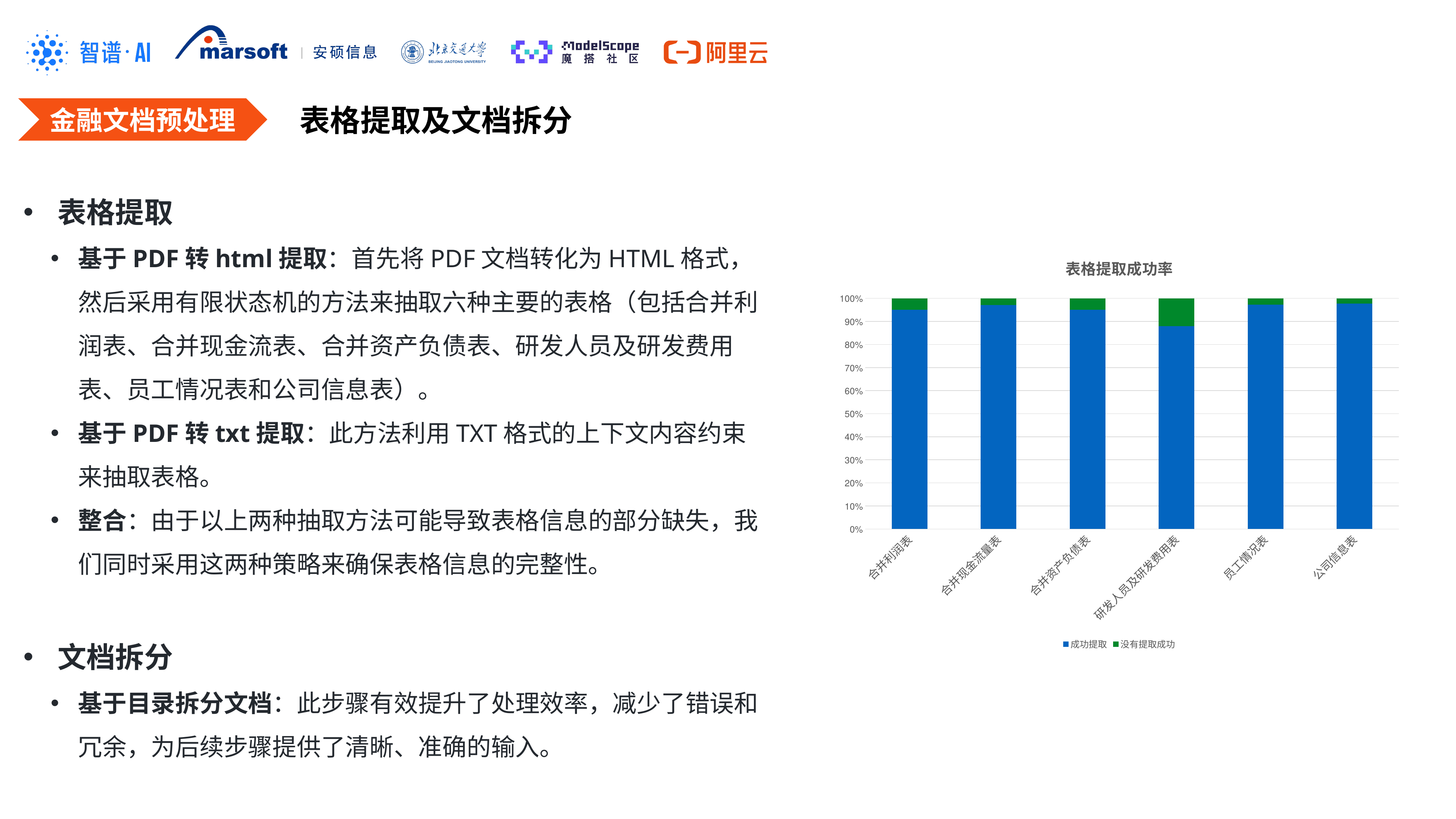

金融文档预处理
表格提取及文档拆分
表格提取
基于PDF转html提取：首先将PDF文档转化为HTML格式，然后采用有限状态机的方法来抽取六种主要的表格（包括合并利润表、合并现金流表、合并资产负债表、研发人员及研发费用表、员工情况表和公司信息表）。
基于PDF转txt提取：此方法利用TXT格式的上下文内容约束来抽取表格。
整合：由于以上两种抽取方法可能导致表格信息的部分缺失，我们同时采用这两种策略来确保表格信息的完整性。

文档拆分
基于目录拆分文档：此步骤有效提升了处理效率，减少了错误和冗余，为后续步骤提供了清晰、准确的输入。

### Chart: 表格提取成功率

| Category | 成功提取 | 没有提取成功 |
|---|---|---|
| 合并利润表 | 11020.0 | 568.0 |
| 合并现金流量表 | 11245.0 | 343.0 |
| 合并资产负债表 | 11010.0 | 578.0 |
| 研发人员及研发费用表 | 10199.0 | 1389.0 |
| 员工情况表 | 11268.0 | 320.0 |
| 公司信息表 | 11332.0 | 256.0 |